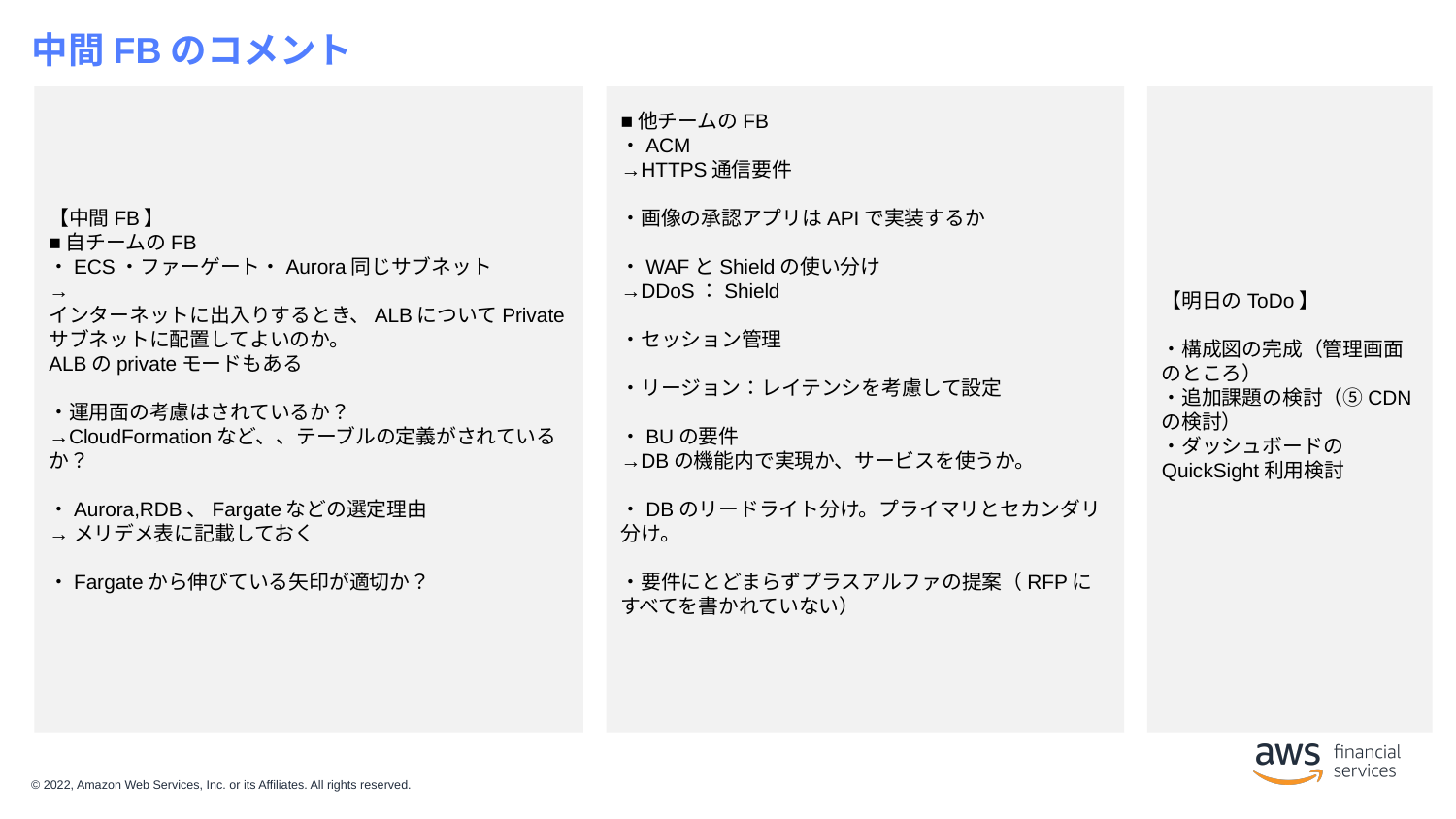

# 中間FBのコメント
【中間FB】
■自チームのFB
・ECS・ファーゲート・Aurora同じサブネット
→
インターネットに出入りするとき、ALBについてPrivateサブネットに配置してよいのか。
ALBのprivateモードもある

・運用面の考慮はされているか？
→CloudFormationなど、、テーブルの定義がされているか？

・Aurora,RDB、Fargateなどの選定理由
→メリデメ表に記載しておく

・Fargateから伸びている矢印が適切か？

■他チームのFB
・ACM
→HTTPS通信要件

・画像の承認アプリはAPIで実装するか

・WAFとShieldの使い分け
→DDoS：Shield

・セッション管理

・リージョン：レイテンシを考慮して設定

・BUの要件
→DBの機能内で実現か、サービスを使うか。

・DBのリードライト分け。プライマリとセカンダリ分け。

・要件にとどまらずプラスアルファの提案（RFPにすべてを書かれていない）

【明日のToDo】

・構成図の完成（管理画面のところ）
・追加課題の検討（⑤CDNの検討）
・ダッシュボードのQuickSight利用検討